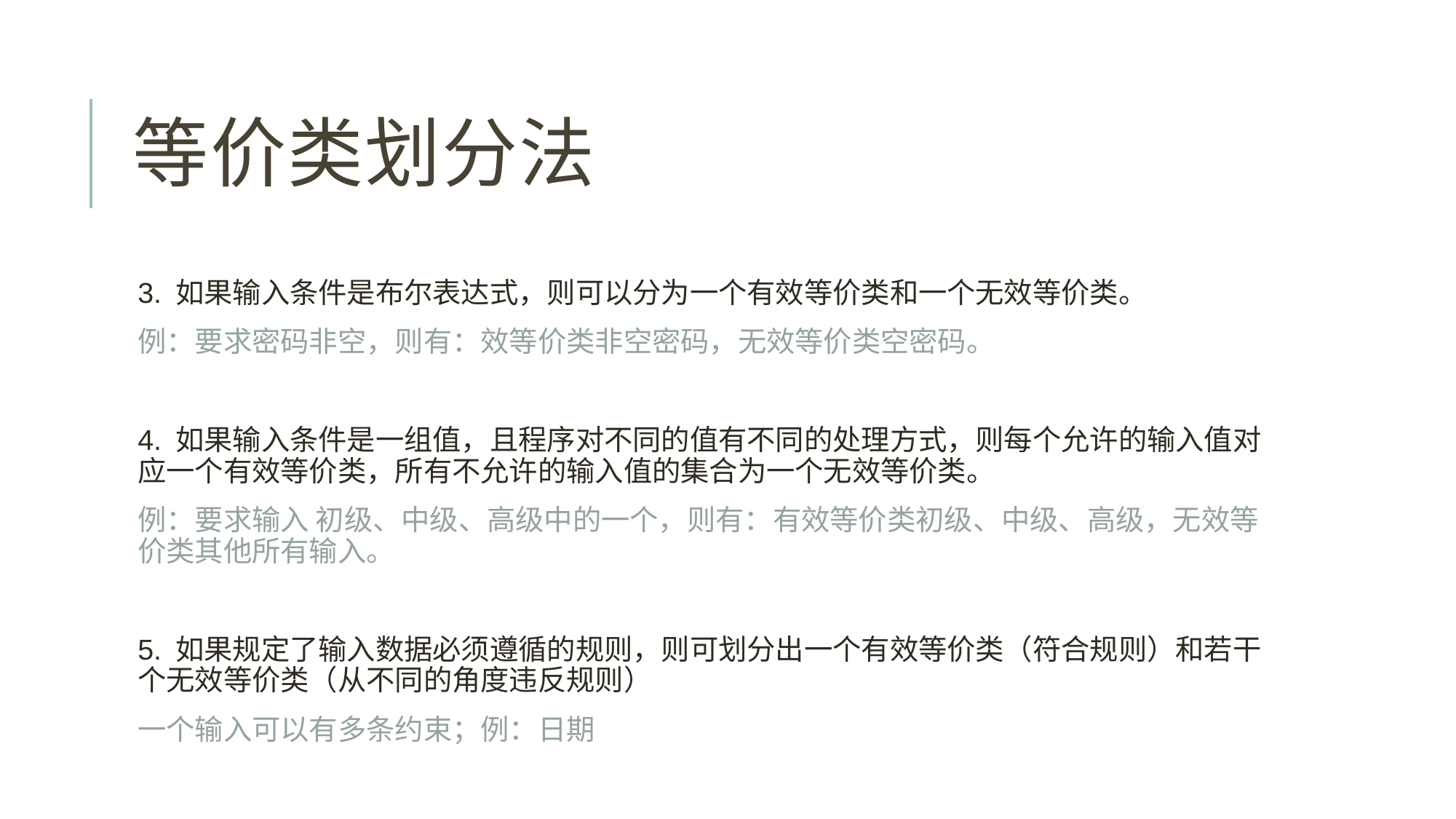

# 等价类划分法
3. 如果输入条件是布尔表达式，则可以分为一个有效等价类和一个无效等价类。
例：要求密码非空，则有：效等价类非空密码，无效等价类空密码。

4. 如果输入条件是一组值，且程序对不同的值有不同的处理方式，则每个允许的输入值对应一个有效等价类，所有不允许的输入值的集合为一个无效等价类。
例：要求输入 初级、中级、高级中的一个，则有：有效等价类初级、中级、高级，无效等价类其他所有输入。

5. 如果规定了输入数据必须遵循的规则，则可划分出一个有效等价类（符合规则）和若干个无效等价类（从不同的角度违反规则）
一个输入可以有多条约束；例：日期